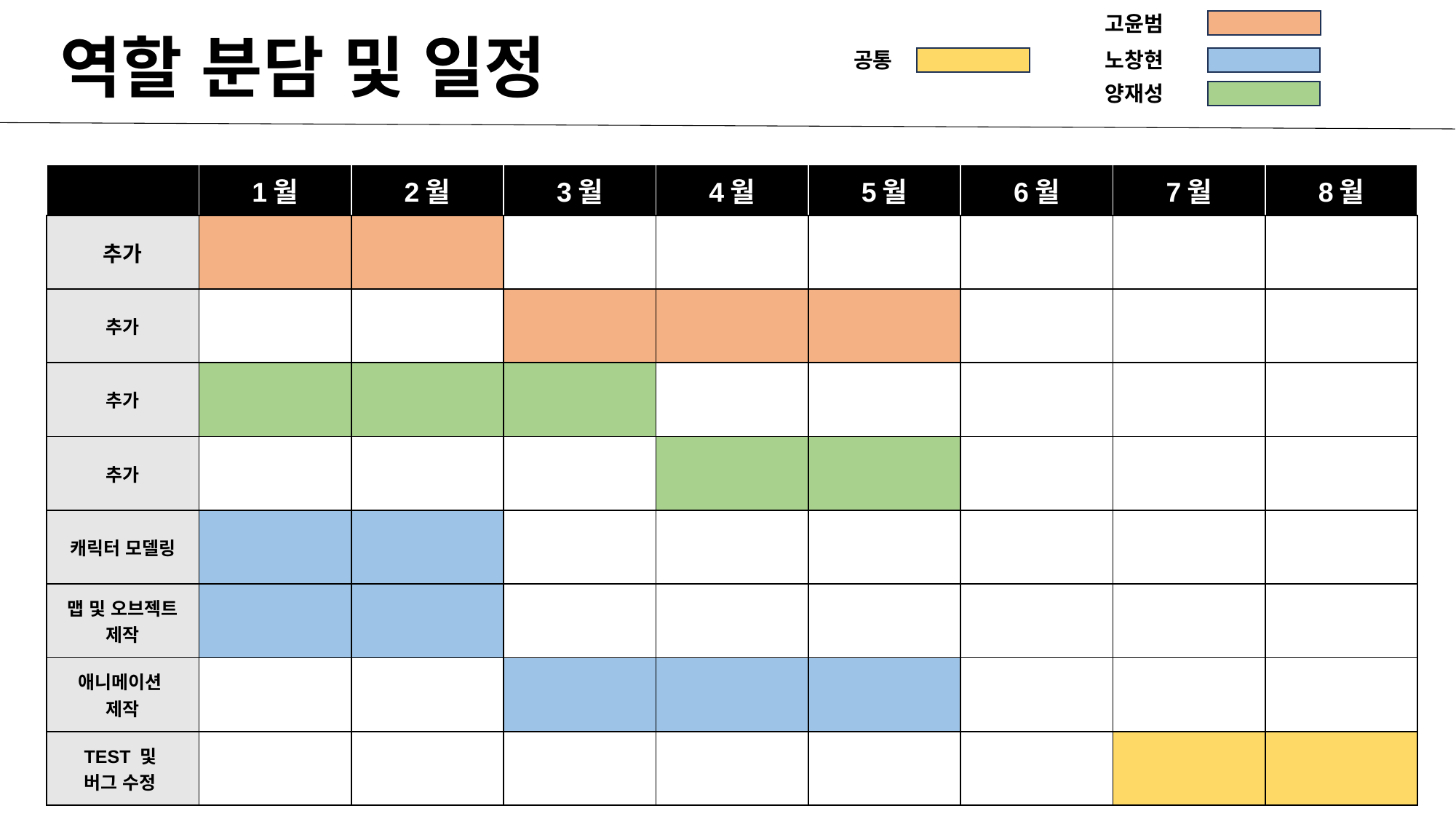

고윤범

역할 분담 및 일정
공통
노창현

양재성

|  | 1월 | 2월 | 3월 | 4월 | 5월 | 6월 | 7월 | 8월 |
| --- | --- | --- | --- | --- | --- | --- | --- | --- |
| 추가 |  |  |  |  |  |  |  |  |
| 추가 |  |  |  |  |  |  |  |  |
| 추가 |  |  |  |  |  |  |  |  |
| 추가 |  |  |  |  |  |  |  |  |
| 캐릭터 모델링 |  |  |  |  |  |  |  |  |
| 맵 및 오브젝트 제작 |  |  |  |  |  |  |  |  |
| 애니메이션 제작 |  |  |  |  |  |  |  |  |
| TEST 및 버그 수정 |  |  |  |  |  |  |  |  |
15